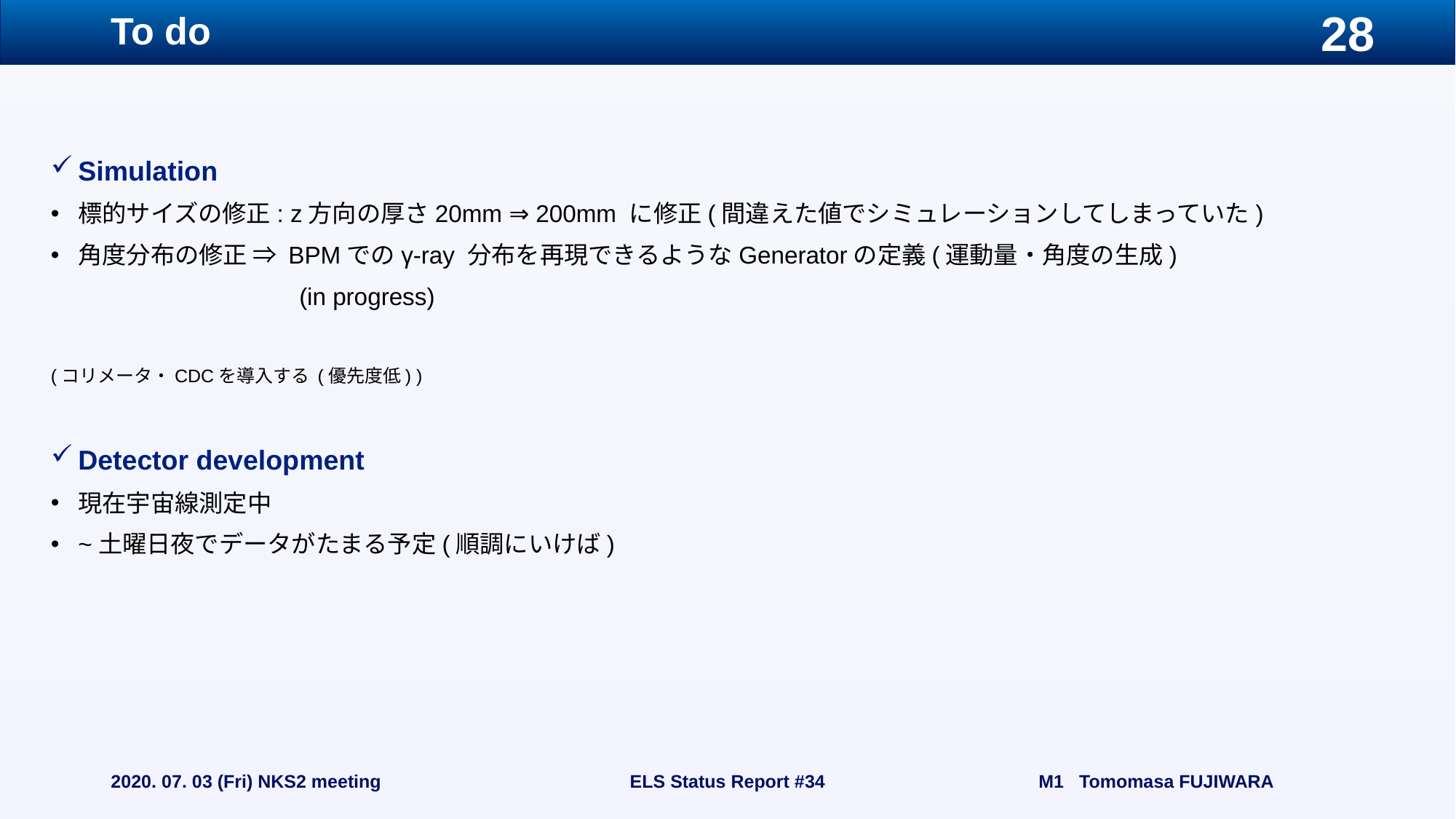

# To do
Simulation
標的サイズの修正: z方向の厚さ20mm ⇒ 200mm に修正(間違えた値でシミュレーションしてしまっていた)
角度分布の修正 ⇒ BPMでのγ-ray 分布を再現できるようなGeneratorの定義(運動量・角度の生成)
		　(in progress)

(コリメータ・CDCを導入する (優先度低) )

Detector development
現在宇宙線測定中
~土曜日夜でデータがたまる予定(順調にいけば)

2020. 07. 03 (Fri) NKS2 meeting
ELS Status Report #34